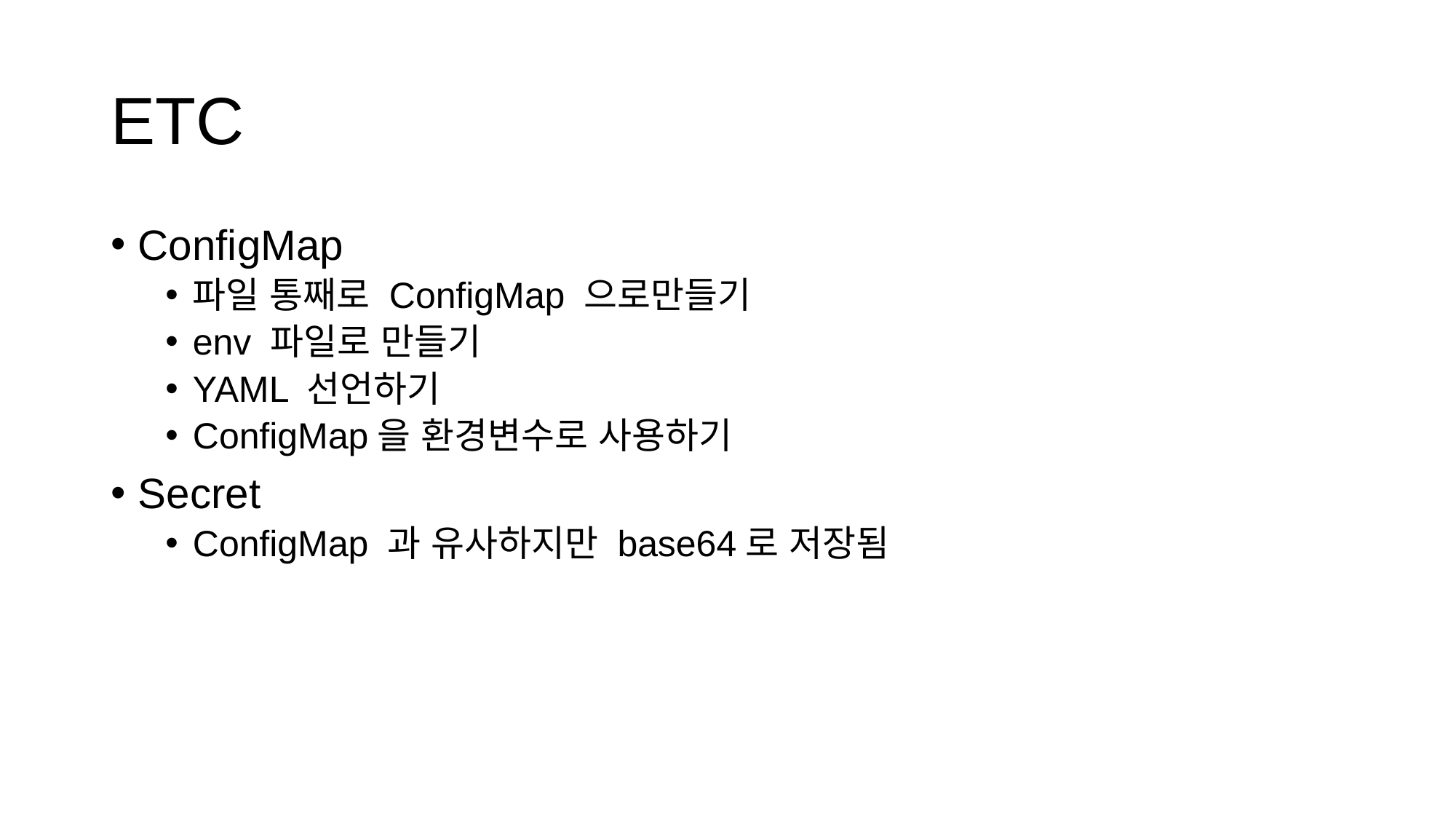

# ETC
ConfigMap
파일 통째로 ConfigMap 으로만들기
env 파일로 만들기
YAML 선언하기
ConfigMap을 환경변수로 사용하기
Secret
ConfigMap 과 유사하지만 base64로 저장됨